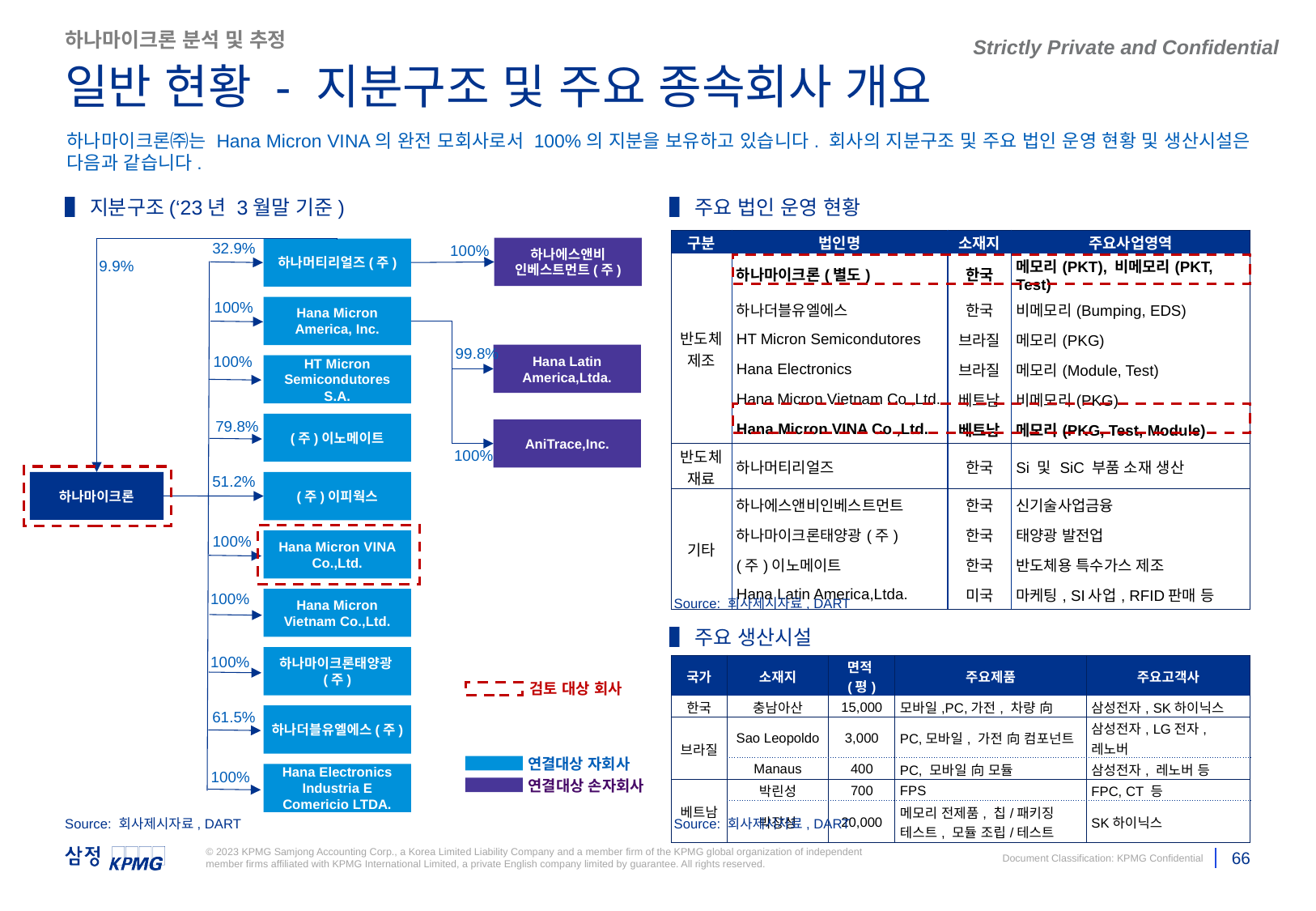

하나마이크론 분석 및 추정
일반 현황 - 지분구조 및 주요 종속회사 개요
하나마이크론㈜는 Hana Micron VINA의 완전 모회사로서 100%의 지분을 보유하고 있습니다. 회사의 지분구조 및 주요 법인 운영 현황 및 생산시설은 다음과 같습니다.
▌지분구조(‘23년 3월말 기준)
▌주요 법인 운영 현황
| 구분 | 법인명 | 소재지 | 주요사업영역 |
| --- | --- | --- | --- |
| 반도체 제조 | 하나마이크론(별도) | 한국 | 메모리(PKT), 비메모리(PKT, Test) |
|  | 하나더블유엘에스 | 한국 | 비메모리(Bumping, EDS) |
|  | HT Micron Semicondutores | 브라질 | 메모리(PKG) |
|  | Hana Electronics | 브라질 | 메모리(Module, Test) |
|  | Hana Micron Vietnam Co.,Ltd. | 베트남 | 비메모리(PKG) |
|  | Hana Micron VINA Co.,Ltd. | 베트남 | 메모리(PKG, Test, Module) |
| 반도체 재료 | 하나머티리얼즈 | 한국 | Si 및 SiC 부품 소재 생산 |
| 기타 | 하나에스앤비인베스트먼트 | 한국 | 신기술사업금융 |
|  | 하나마이크론태양광(주) | 한국 | 태양광 발전업 |
|  | (주)이노메이트 | 한국 | 반도체용 특수가스 제조 |
|  | Hana Latin America,Ltda. | 미국 | 마케팅, SI사업, RFID판매 등 |
32.9%
하나에스앤비
인베스트먼트(주)
100%
하나머티리얼즈(주)
9.9%

100%
Hana Micron America, Inc.
99.8%
Hana Latin America,Ltda.
100%
HT Micron Semicondutores S.A.

(주)이노메이트
79.8%
AniTrace,Inc.
100%

51.2%
하나마이크론
(주)이피웍스

100%
Hana Micron VINA Co.,Ltd.
100%
Hana Micron Vietnam Co.,Ltd.
Source: 회사제시자료, DART
▌주요 생산시설
하나마이크론태양광(주)
100%
| 국가 | 소재지 | 면적(평) | 주요제품 | 주요고객사 |
| --- | --- | --- | --- | --- |
| 한국 | 충남아산 | 15,000 | 모바일,PC,가전, 차량 向 | 삼성전자, SK하이닉스 |
| 브라질 | Sao Leopoldo | 3,000 | PC,모바일, 가전 向 컴포넌트 | 삼성전자, LG전자, 레노버 |
|  | Manaus | 400 | PC, 모바일 向 모듈 | 삼성전자, 레노버 등 |
| 베트남 | 박린성 | 700 | FPS | FPC, CT 등 |
|  | 박장성 | 20,000 | 메모리 전제품, 칩/패키징 테스트, 모듈 조립/테스트 | SK하이닉스 |
검토 대상 회사

61.5%
하나더블유엘에스(주)
연결대상 자회사

Hana Electronics
Industria E Comericio LTDA.
100%
연결대상 손자회사

Source: 회사제시자료, DART
Source: 회사제시자료, DART